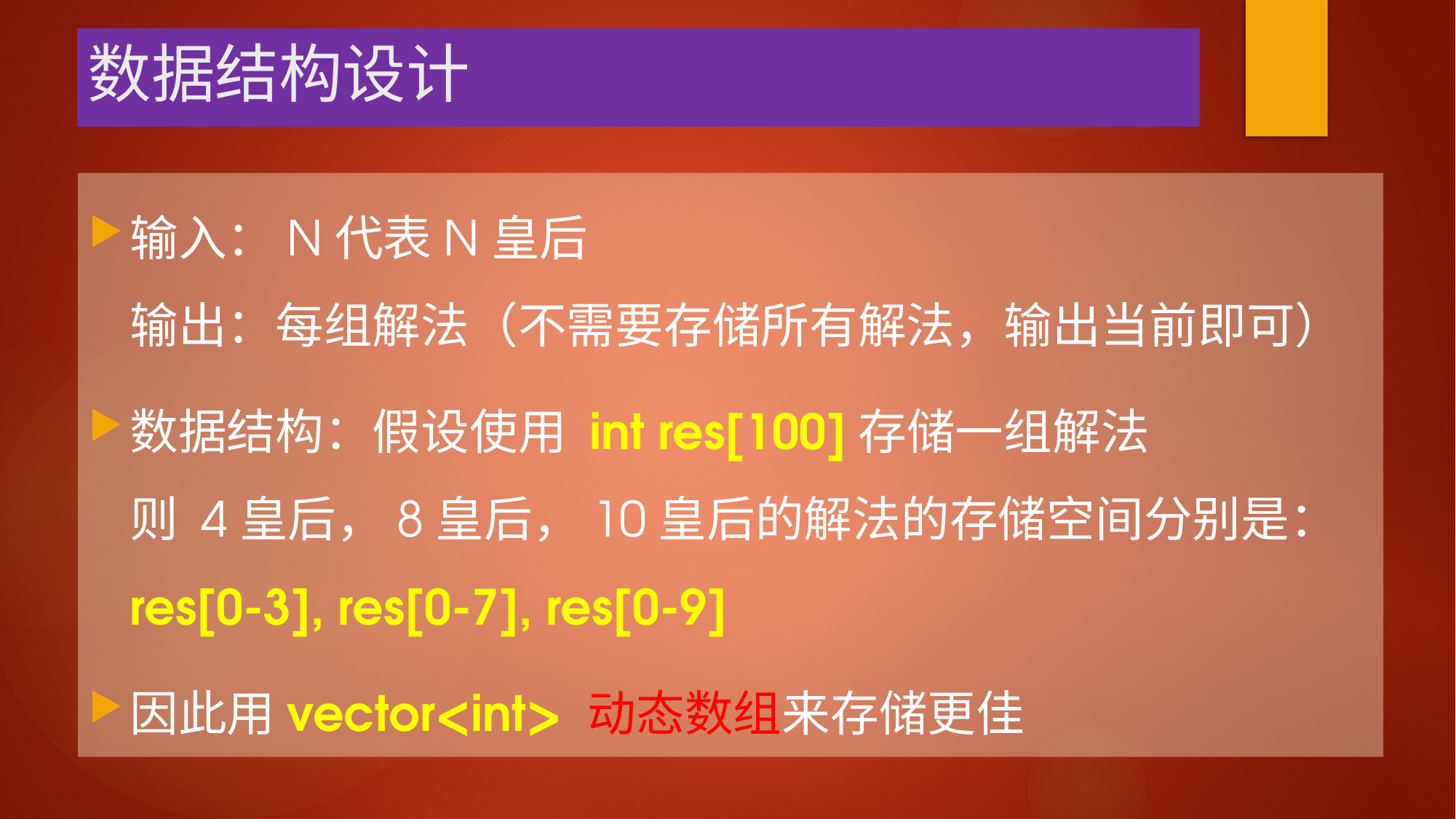

# 数据结构设计
输入：N代表N皇后
输出：每组解法（不需要存储所有解法，输出当前即可）
数据结构：假设使用 int res[100]存储一组解法
则 4皇后，8皇后，10皇后的解法的存储空间分别是：
res[0-3], res[0-7], res[0-9]
因此用vector<int> 动态数组来存储更佳